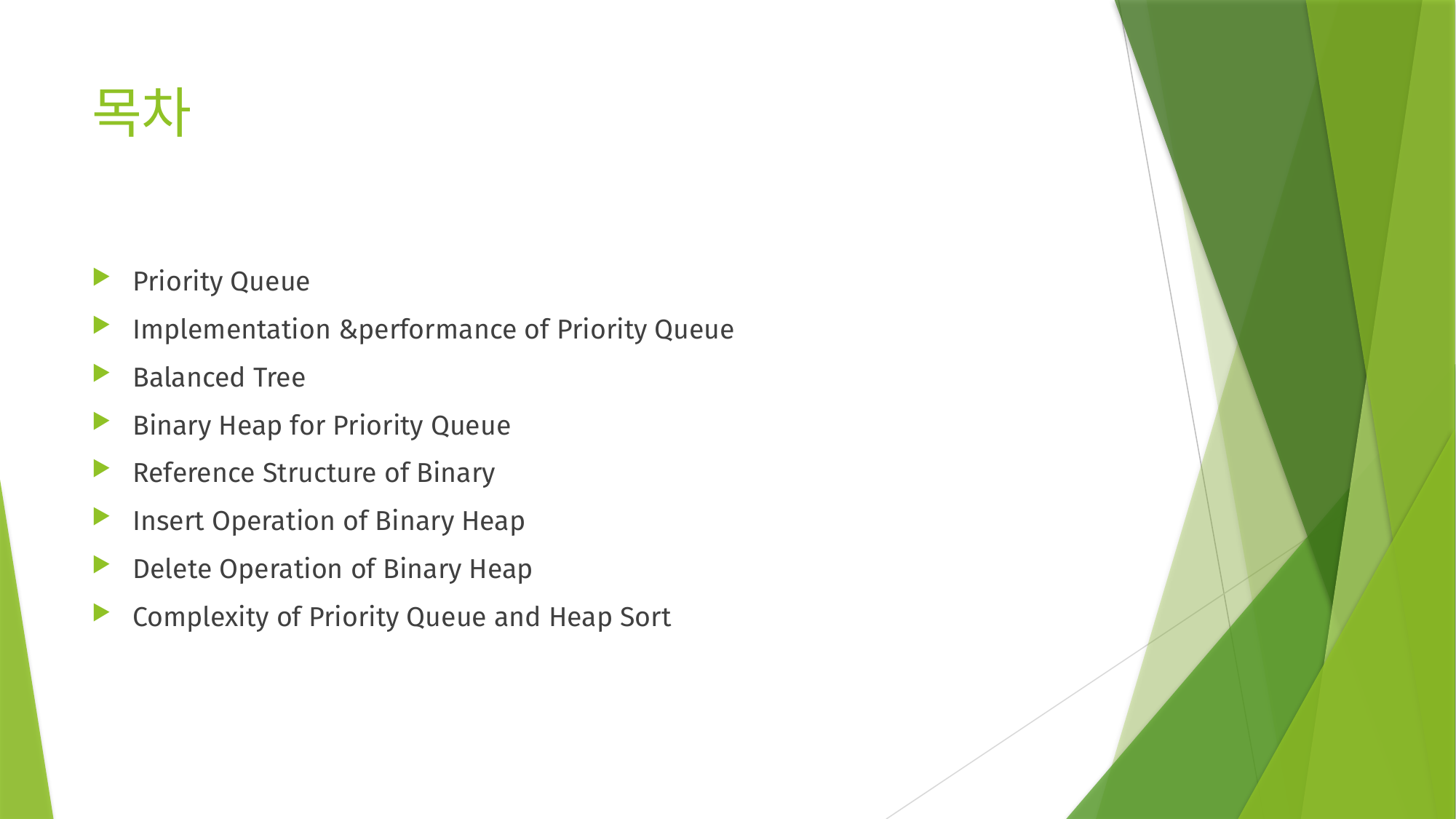

# 목차
Priority Queue
Implementation &performance of Priority Queue
Balanced Tree
Binary Heap for Priority Queue
Reference Structure of Binary
Insert Operation of Binary Heap
Delete Operation of Binary Heap
Complexity of Priority Queue and Heap Sort